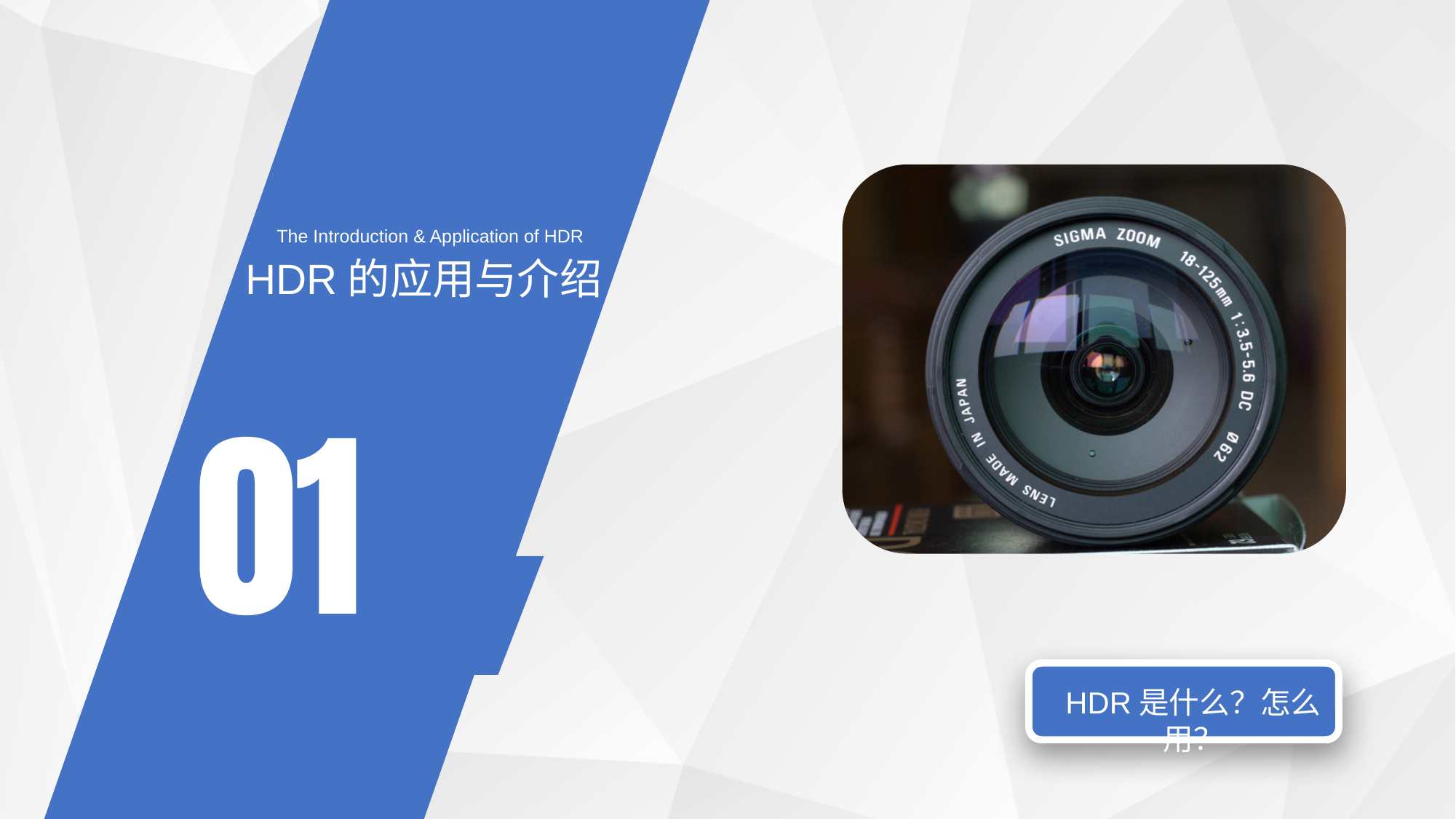

The Introduction & Application of HDR
HDR的应用与介绍
01

HDR是什么？怎么用？